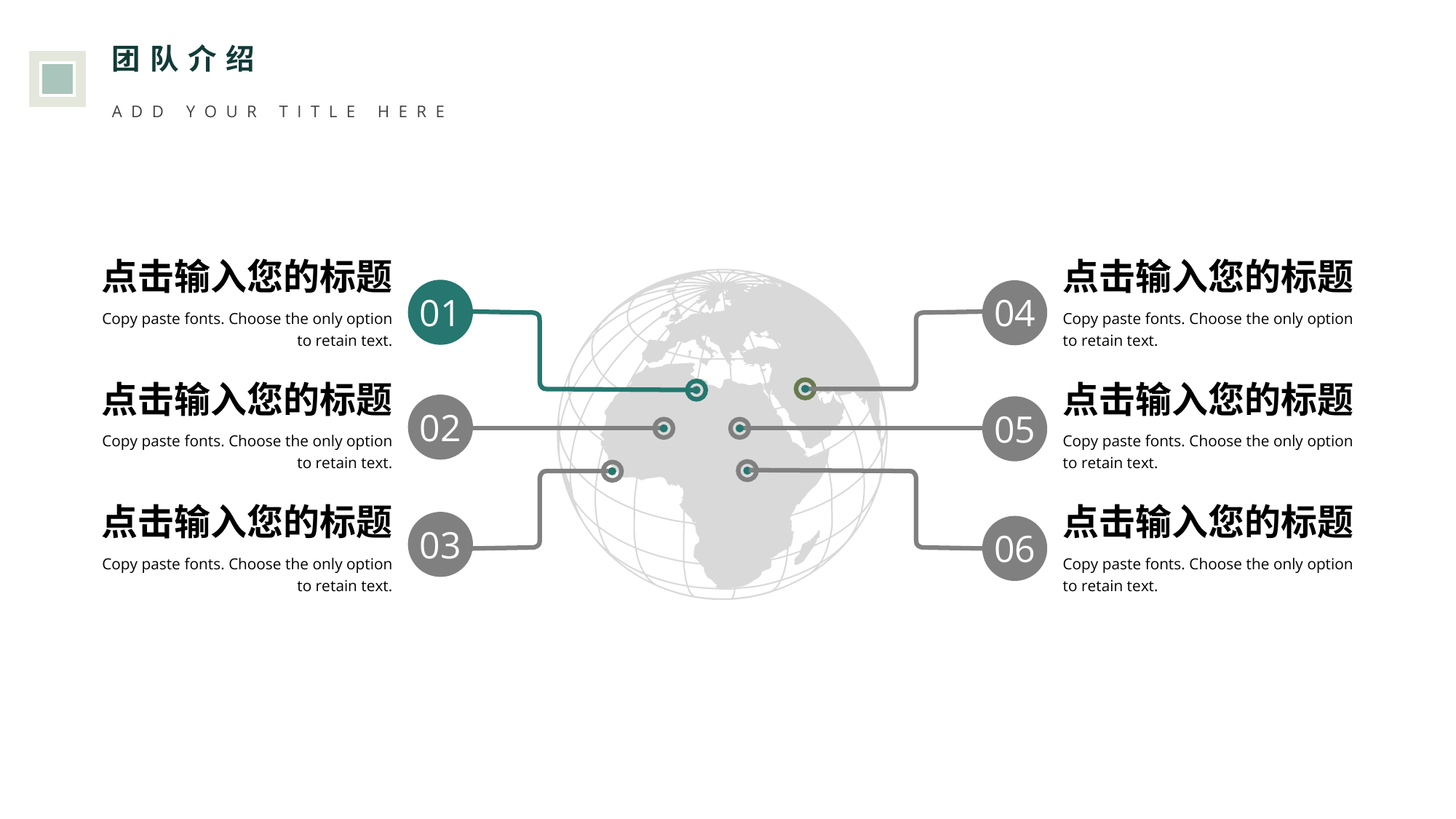

团队介绍
ADD YOUR TITLE HERE

点击输入您的标题
点击输入您的标题

01
04
Copy paste fonts. Choose the only option to retain text.
Copy paste fonts. Choose the only option to retain text.

点击输入您的标题

点击输入您的标题

02
05
Copy paste fonts. Choose the only option to retain text.
Copy paste fonts. Choose the only option to retain text.

点击输入您的标题
点击输入您的标题
03
06
Copy paste fonts. Choose the only option to retain text.
Copy paste fonts. Choose the only option to retain text.